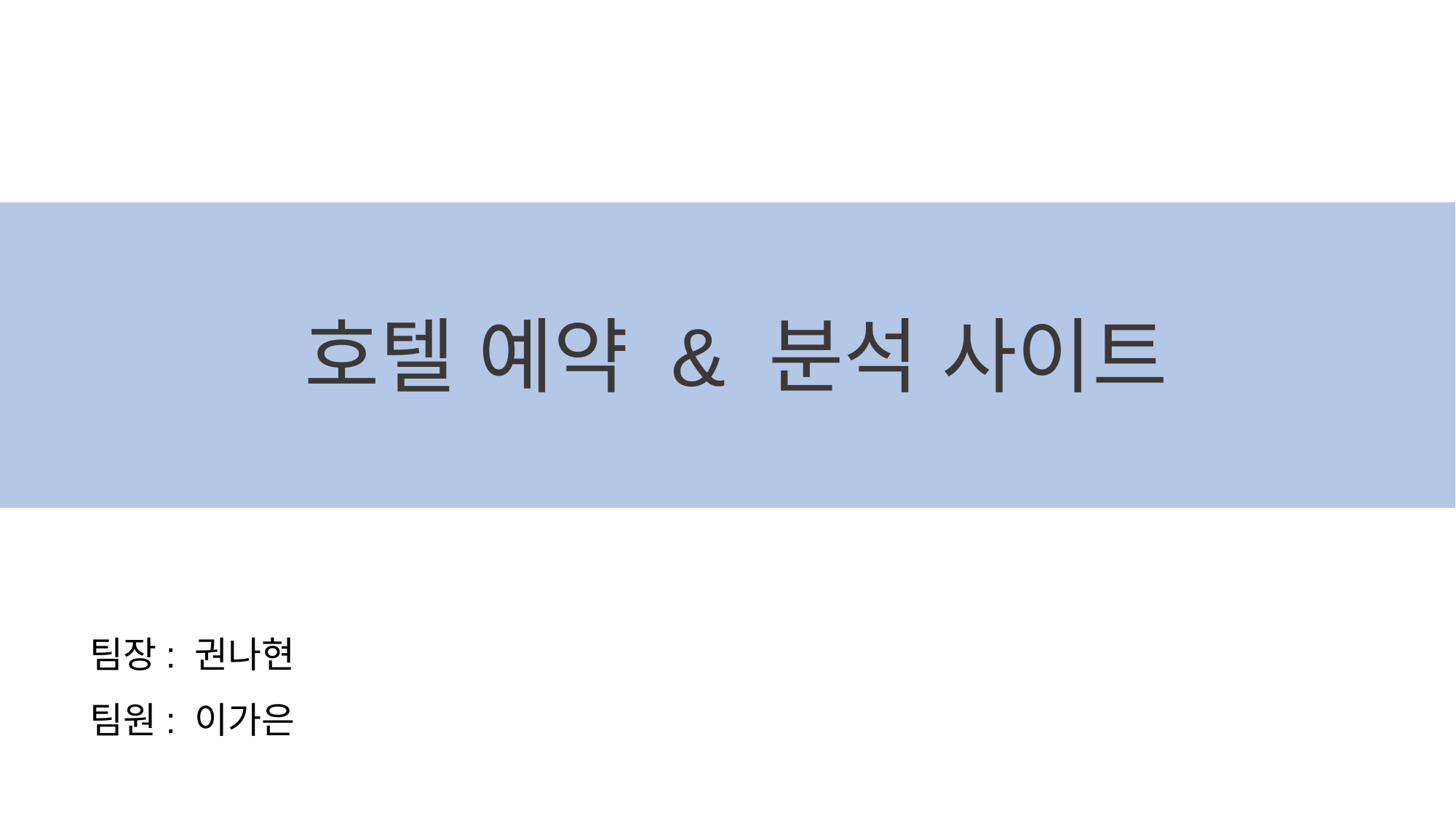

호텔 예약 & 분석 사이트
팀장: 권나현
팀원: 이가은